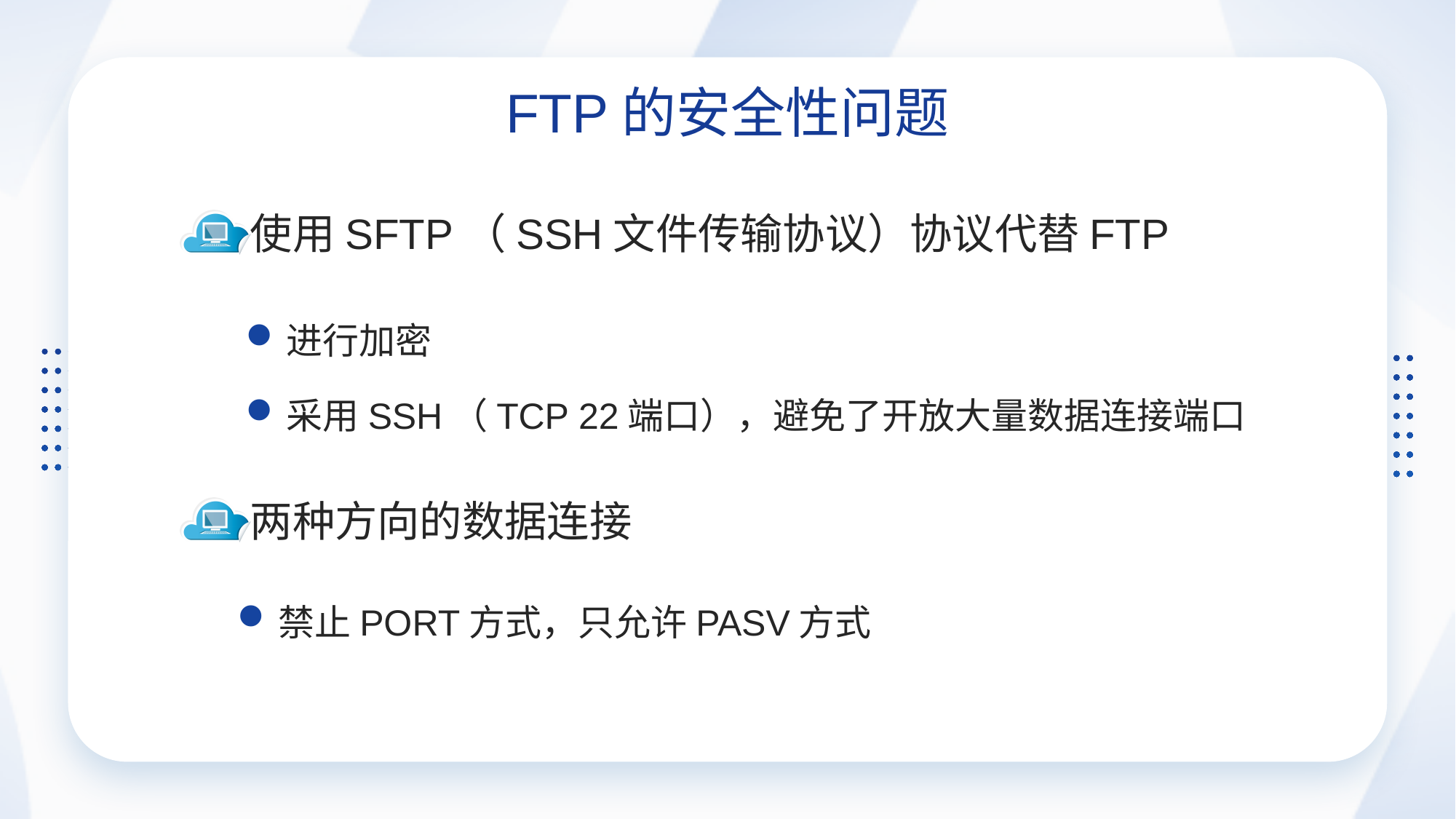

FTP的安全性问题
使用SFTP（SSH文件传输协议）协议代替FTP
进行加密
采用SSH（TCP 22端口），避免了开放大量数据连接端口
两种方向的数据连接
禁止PORT方式，只允许PASV方式